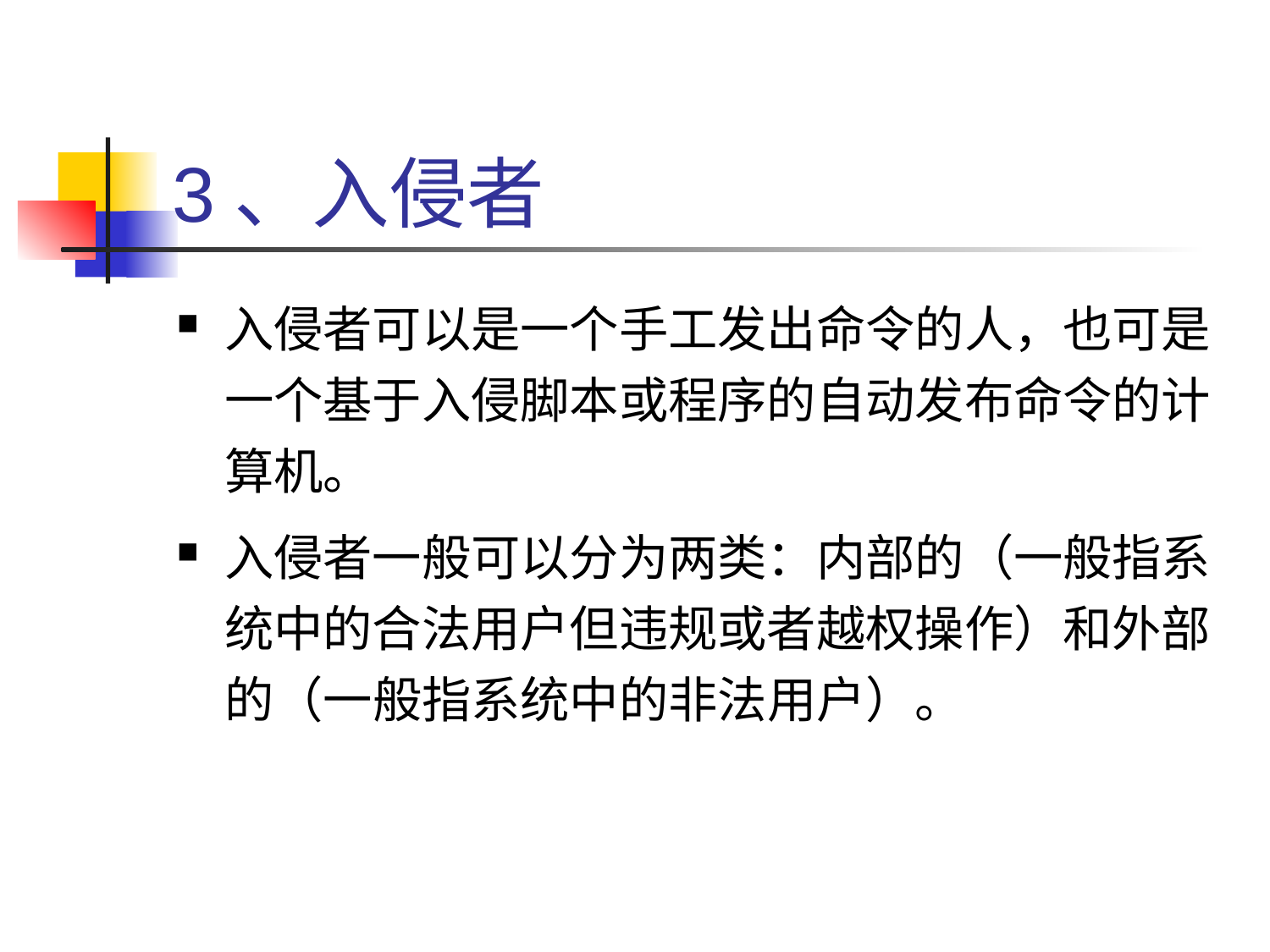

# 3、入侵者
入侵者可以是一个手工发出命令的人，也可是一个基于入侵脚本或程序的自动发布命令的计算机。
入侵者一般可以分为两类：内部的（一般指系统中的合法用户但违规或者越权操作）和外部的（一般指系统中的非法用户）。